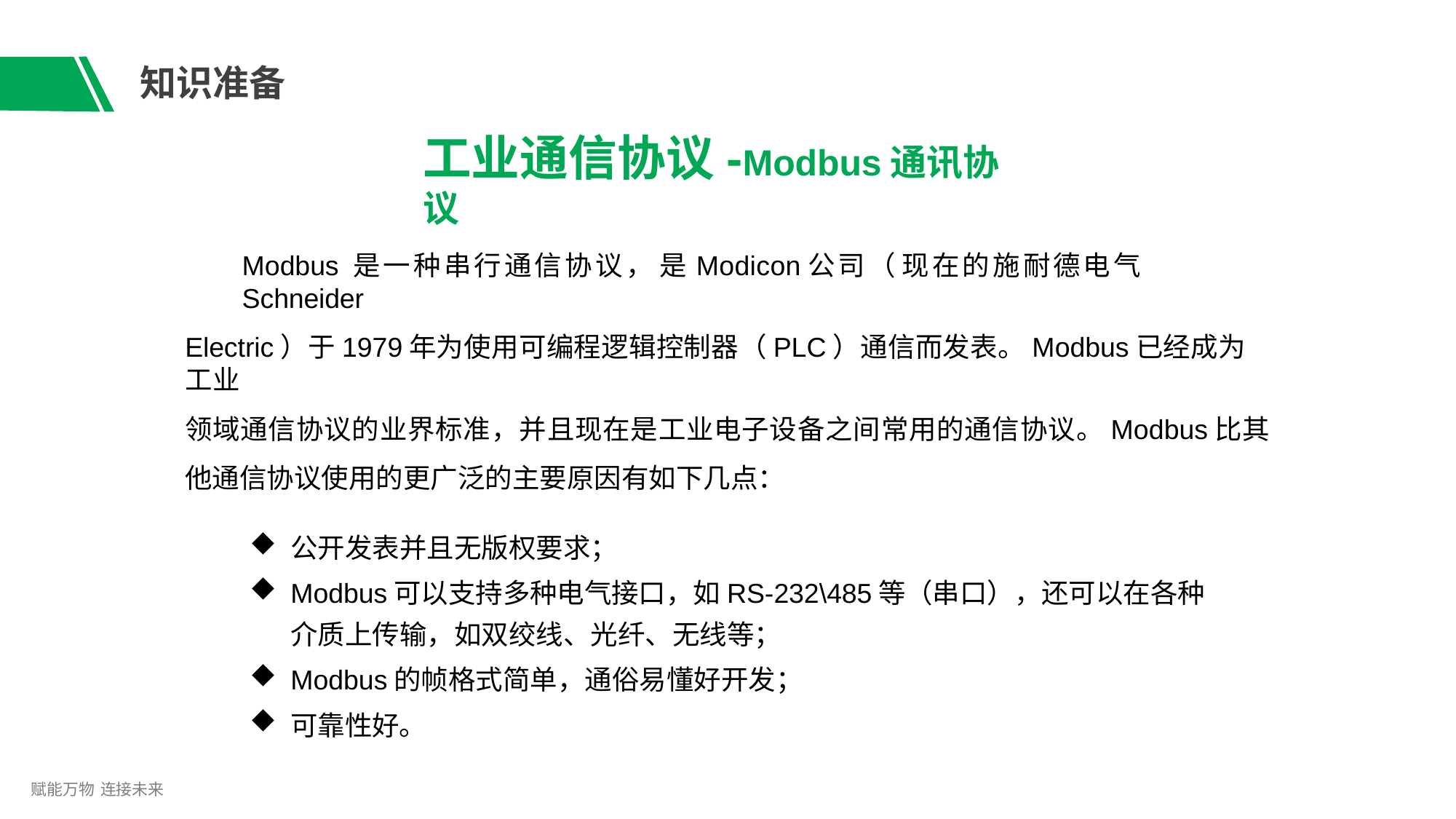

# 知识准备
工业通信协议-Modbus通讯协议
Modbus 是一种串行通信协议， 是Modicon公司（ 现在的施耐德电气Schneider
Electric）于1979年为使用可编程逻辑控制器（PLC）通信而发表。Modbus已经成为工业
领域通信协议的业界标准，并且现在是工业电子设备之间常用的通信协议。Modbus比其 他通信协议使用的更广泛的主要原因有如下几点：

公开发表并且无版权要求；
Modbus可以支持多种电气接口，如RS-232\485等（串口），还可以在各种
介质上传输，如双绞线、光纤、无线等；
Modbus的帧格式简单，通俗易懂好开发；
可靠性好。
赋能万物 连接未来